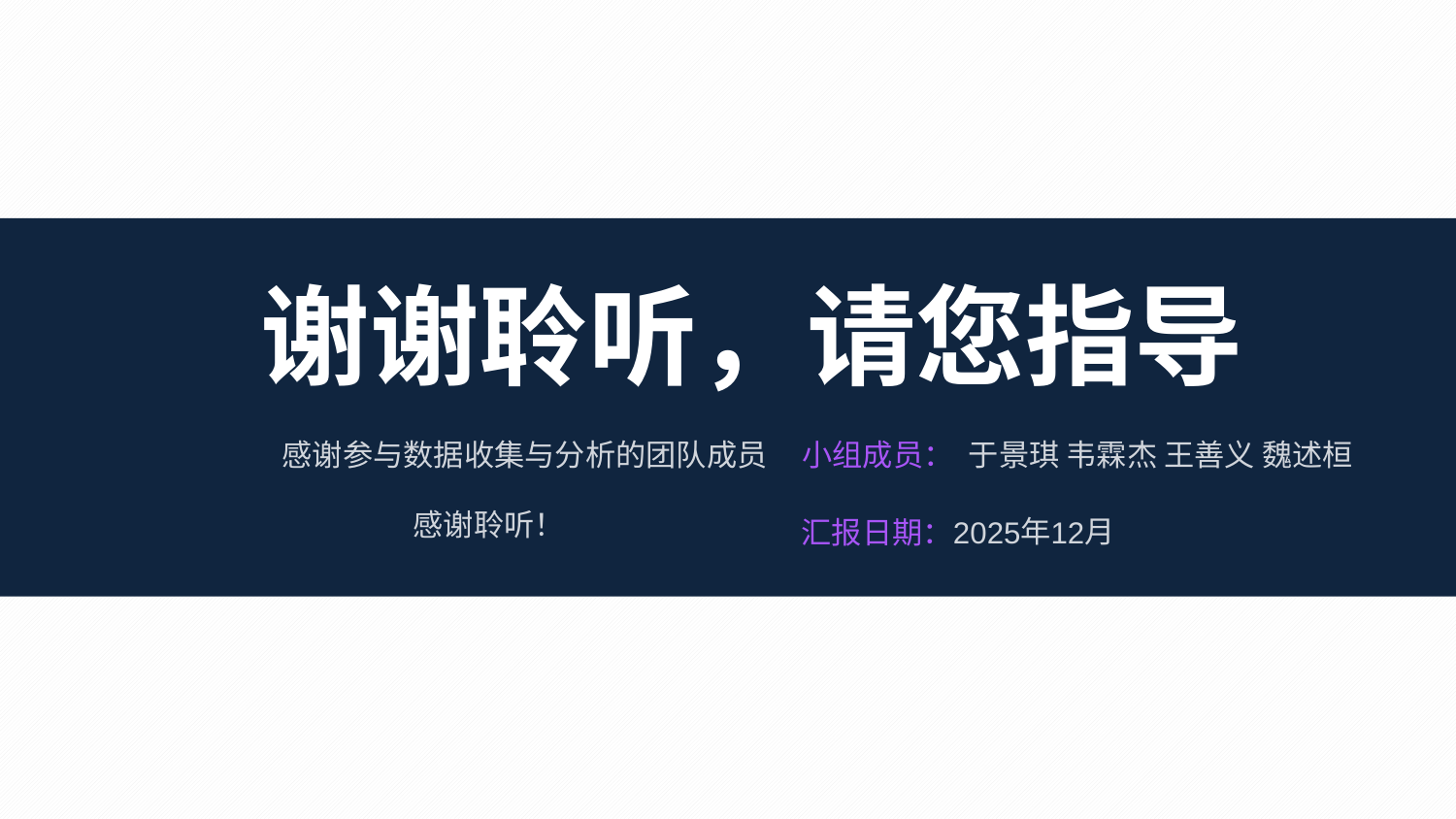

谢谢聆听，请您指导
感谢参与数据收集与分析的团队成员
感谢聆听！
小组成员：
 于景琪 韦霖杰 王善义 魏述桓
年
⽉
2025
12
汇报日期：